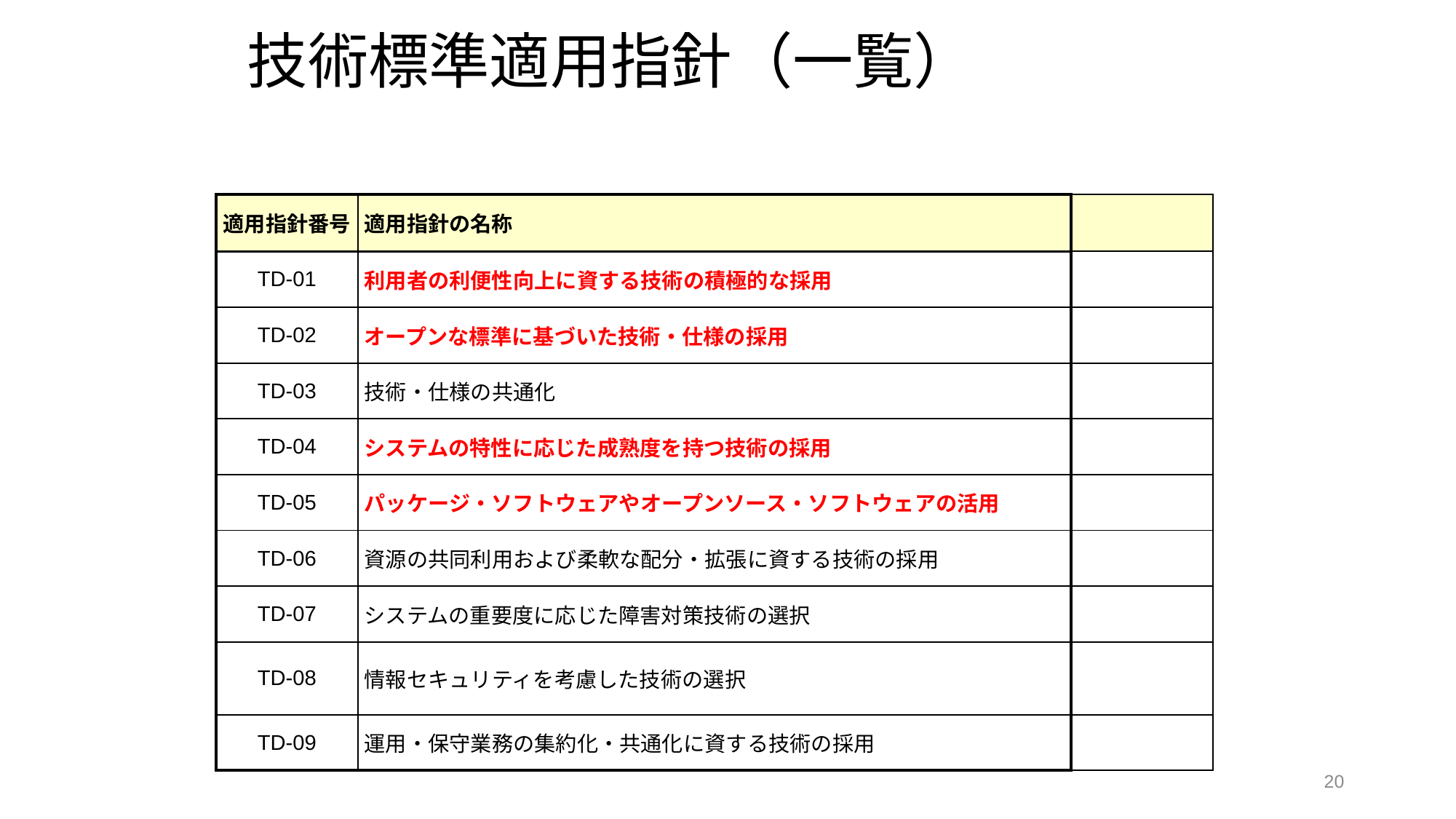

# 技術標準適用指針（一覧）
| 適用指針番号 | 適用指針の名称 |  |
| --- | --- | --- |
| TD-01 | 利用者の利便性向上に資する技術の積極的な採用 |  |
| TD-02 | オープンな標準に基づいた技術・仕様の採用 |  |
| TD-03 | 技術・仕様の共通化 |  |
| TD-04 | システムの特性に応じた成熟度を持つ技術の採用 |  |
| TD-05 | パッケージ・ソフトウェアやオープンソース・ソフトウェアの活用 |  |
| TD-06 | 資源の共同利用および柔軟な配分・拡張に資する技術の採用 |  |
| TD-07 | システムの重要度に応じた障害対策技術の選択 |  |
| TD-08 | 情報セキュリティを考慮した技術の選択 |  |
| TD-09 | 運用・保守業務の集約化・共通化に資する技術の採用 |  |

20